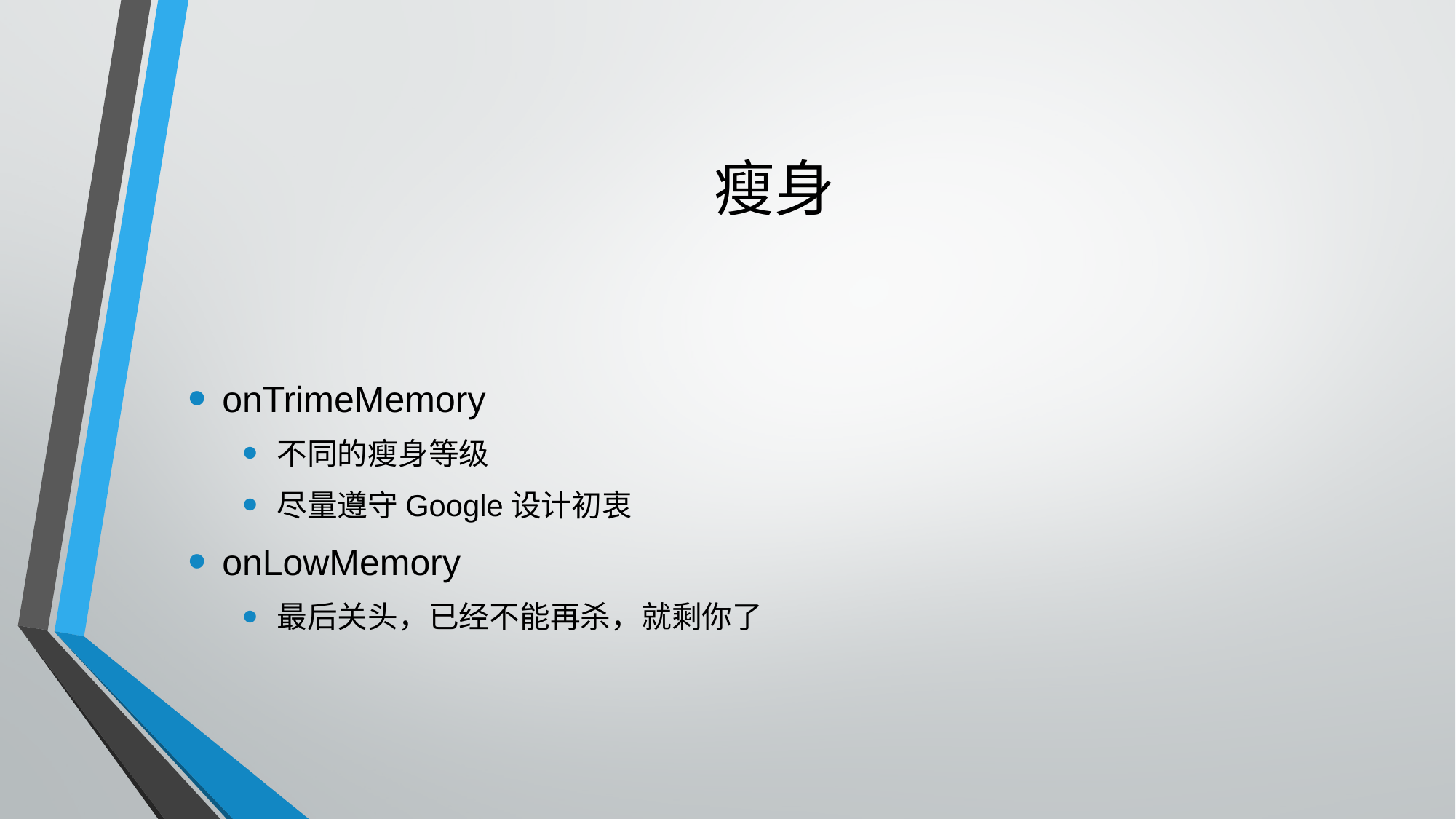

# 瘦身
onTrimeMemory
不同的瘦身等级
尽量遵守Google设计初衷
onLowMemory
最后关头，已经不能再杀，就剩你了